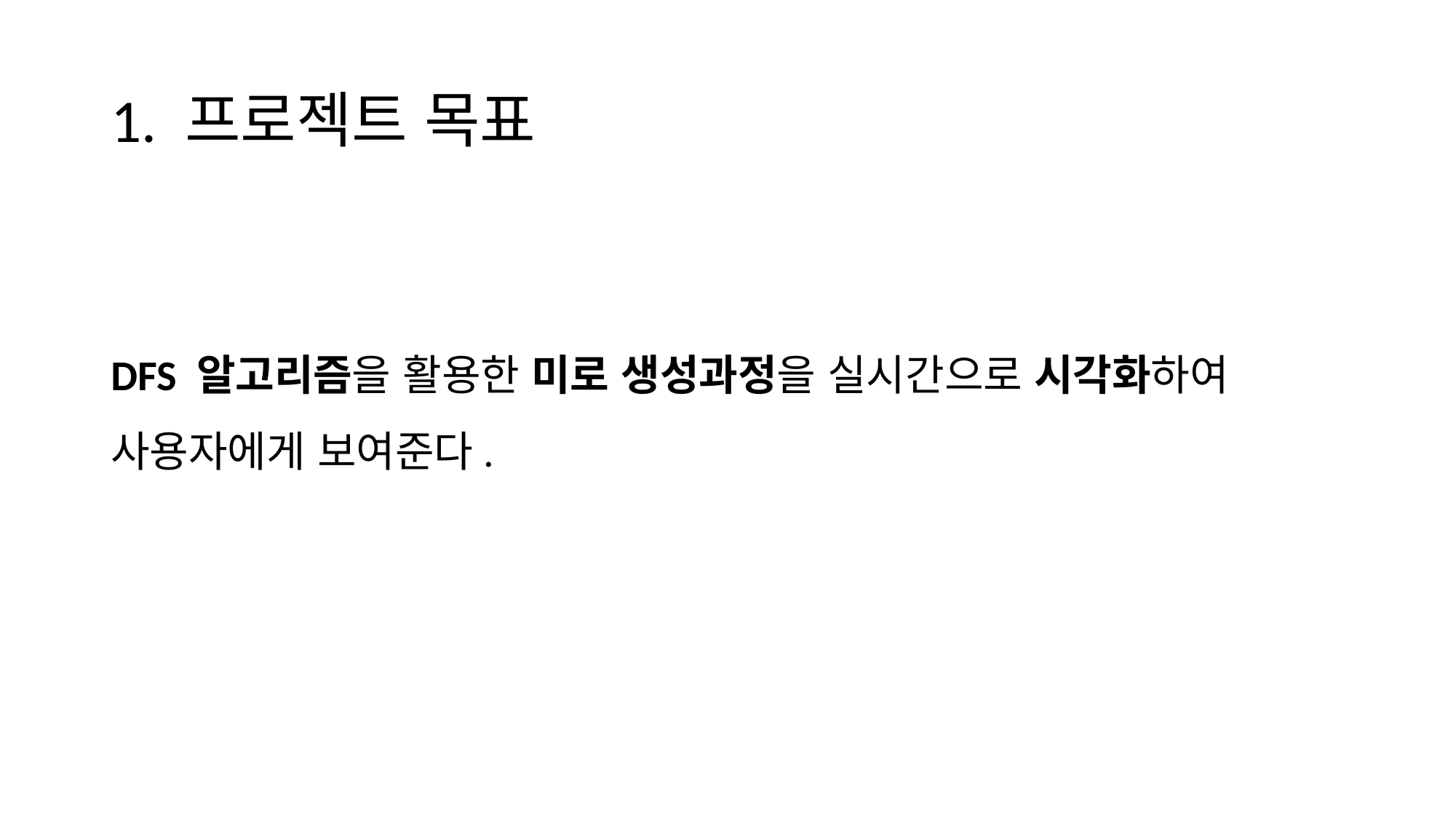

# 1. 프로젝트 목표
DFS 알고리즘을 활용한 미로 생성과정을 실시간으로 시각화하여 사용자에게 보여준다.